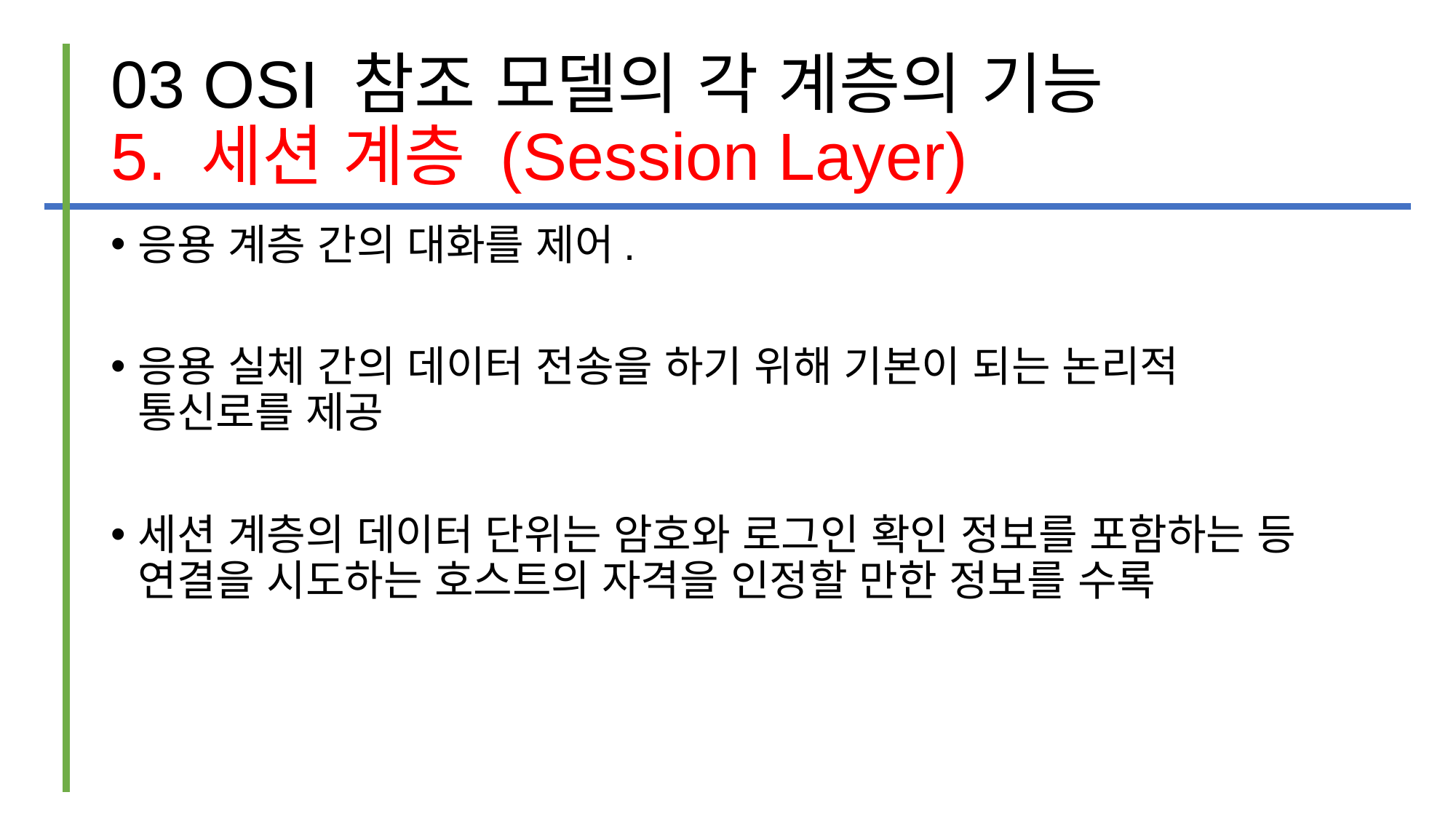

# 03 OSI 참조 모델의 각 계층의 기능 5. 세션 계층 (Session Layer)
응용 계층 간의 대화를 제어.

응용 실체 간의 데이터 전송을 하기 위해 기본이 되는 논리적 통신로를 제공

세션 계층의 데이터 단위는 암호와 로그인 확인 정보를 포함하는 등 연결을 시도하는 호스트의 자격을 인정할 만한 정보를 수록